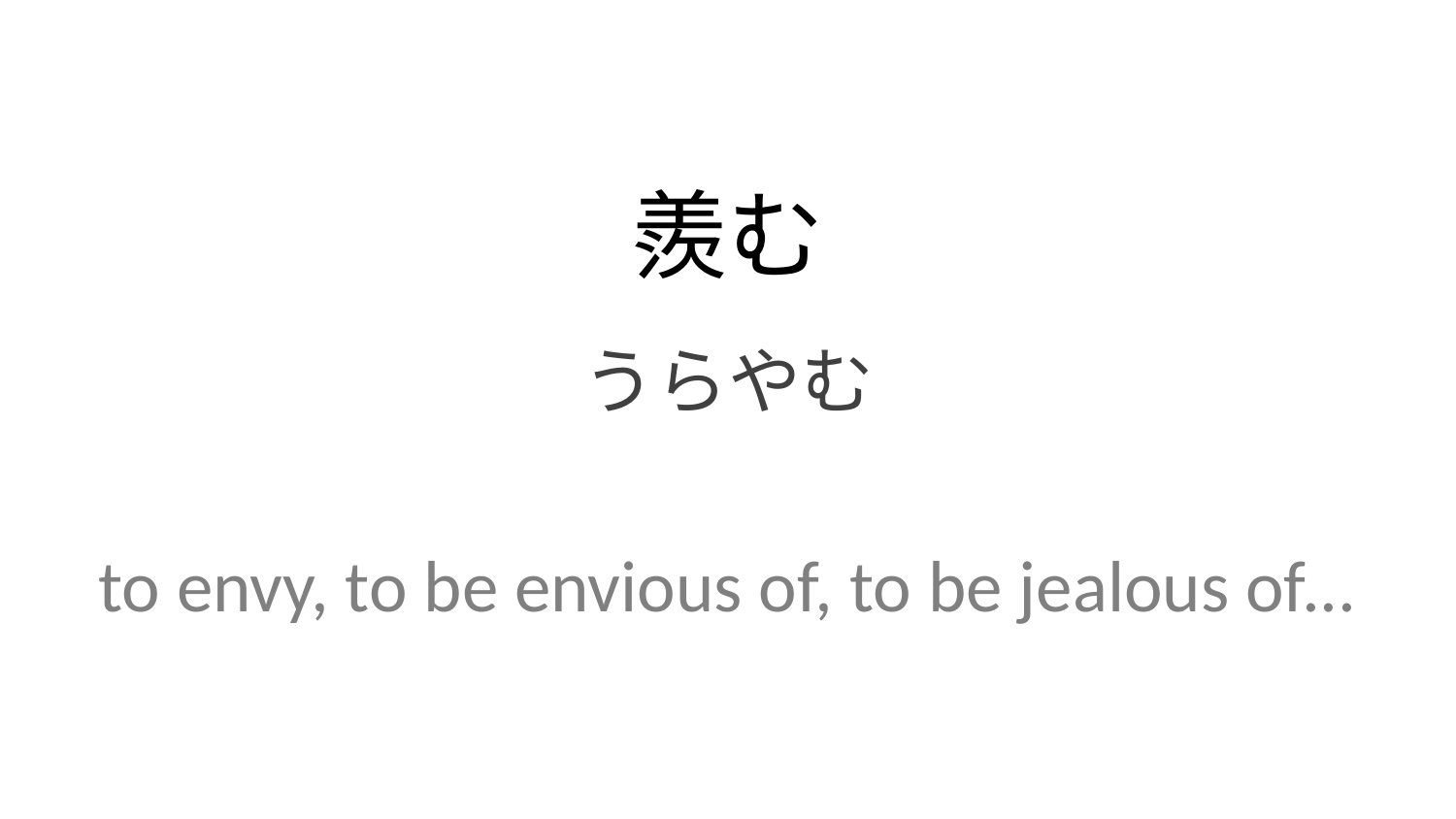

羨む

うらやむ
to envy, to be envious of, to be jealous of...